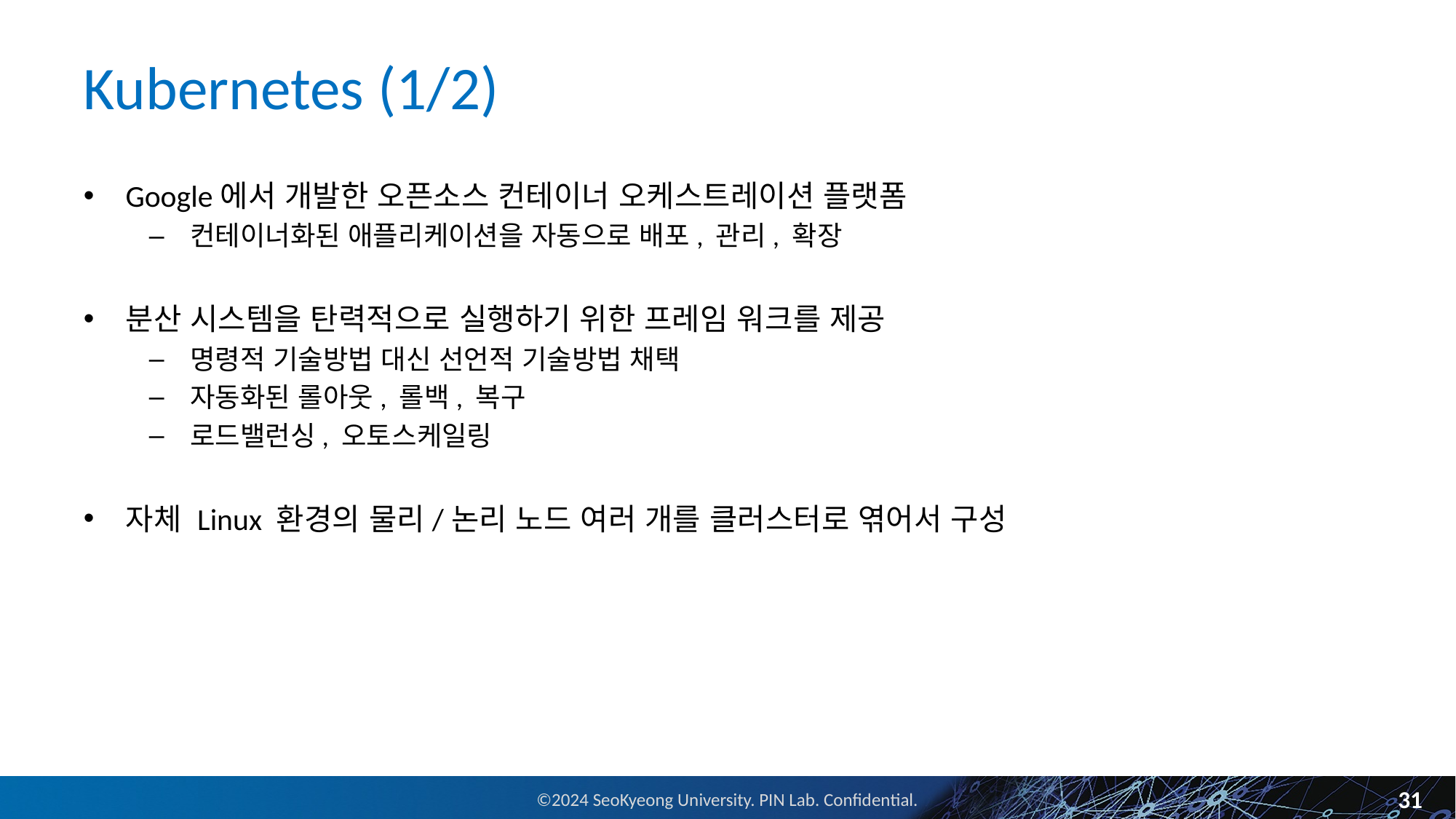

# Kubernetes (1/2)
Google에서 개발한 오픈소스 컨테이너 오케스트레이션 플랫폼
컨테이너화된 애플리케이션을 자동으로 배포, 관리, 확장

분산 시스템을 탄력적으로 실행하기 위한 프레임 워크를 제공
명령적 기술방법 대신 선언적 기술방법 채택
자동화된 롤아웃, 롤백, 복구
로드밸런싱, 오토스케일링

자체 Linux 환경의 물리/논리 노드 여러 개를 클러스터로 엮어서 구성

31